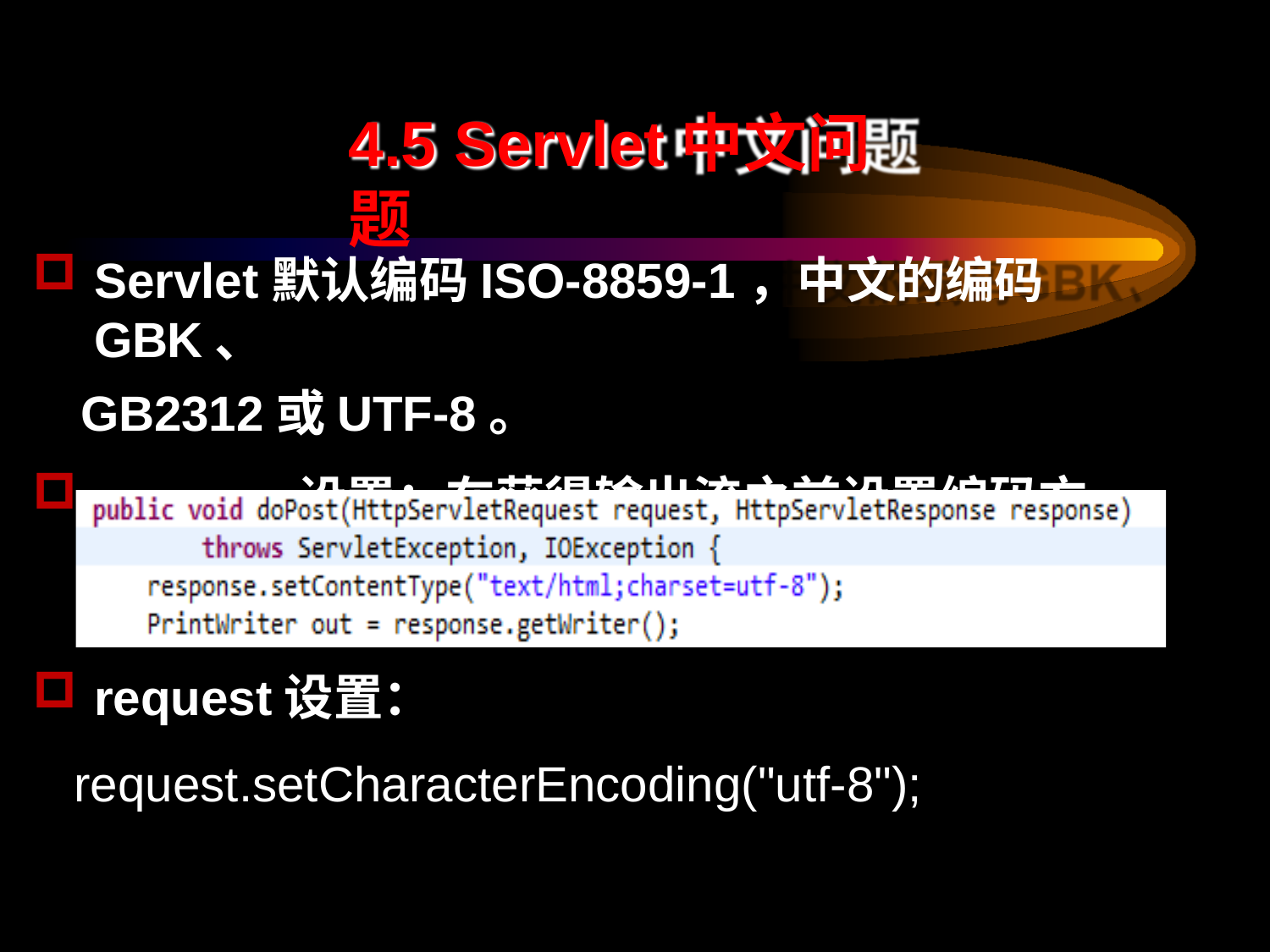

# 4.5 Servlet中文问题

Servlet默认编码ISO-8859-1，中文的编码GBK、
GB2312或UTF-8。
reponse设置：在获得输出流之前设置编码方式。

request设置：
request.setCharacterEncoding("utf-8");